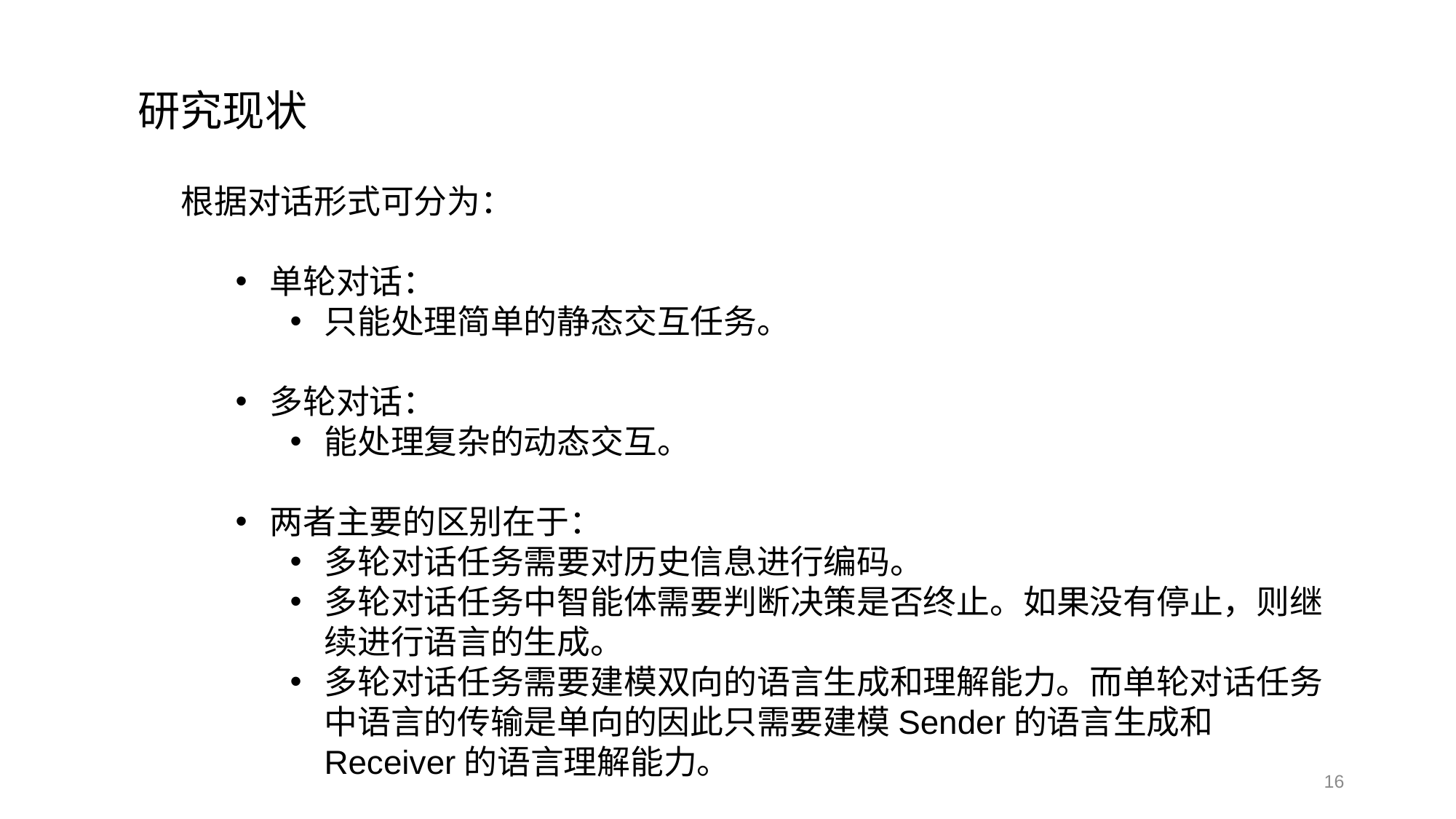

研究现状
根据对话形式可分为：

单轮对话：
只能处理简单的静态交互任务。

多轮对话：
能处理复杂的动态交互。

两者主要的区别在于：
多轮对话任务需要对历史信息进行编码。
多轮对话任务中智能体需要判断决策是否终止。如果没有停止，则继续进行语言的生成。
多轮对话任务需要建模双向的语言生成和理解能力。而单轮对话任务中语言的传输是单向的因此只需要建模Sender的语言生成和Receiver的语言理解能力。
16